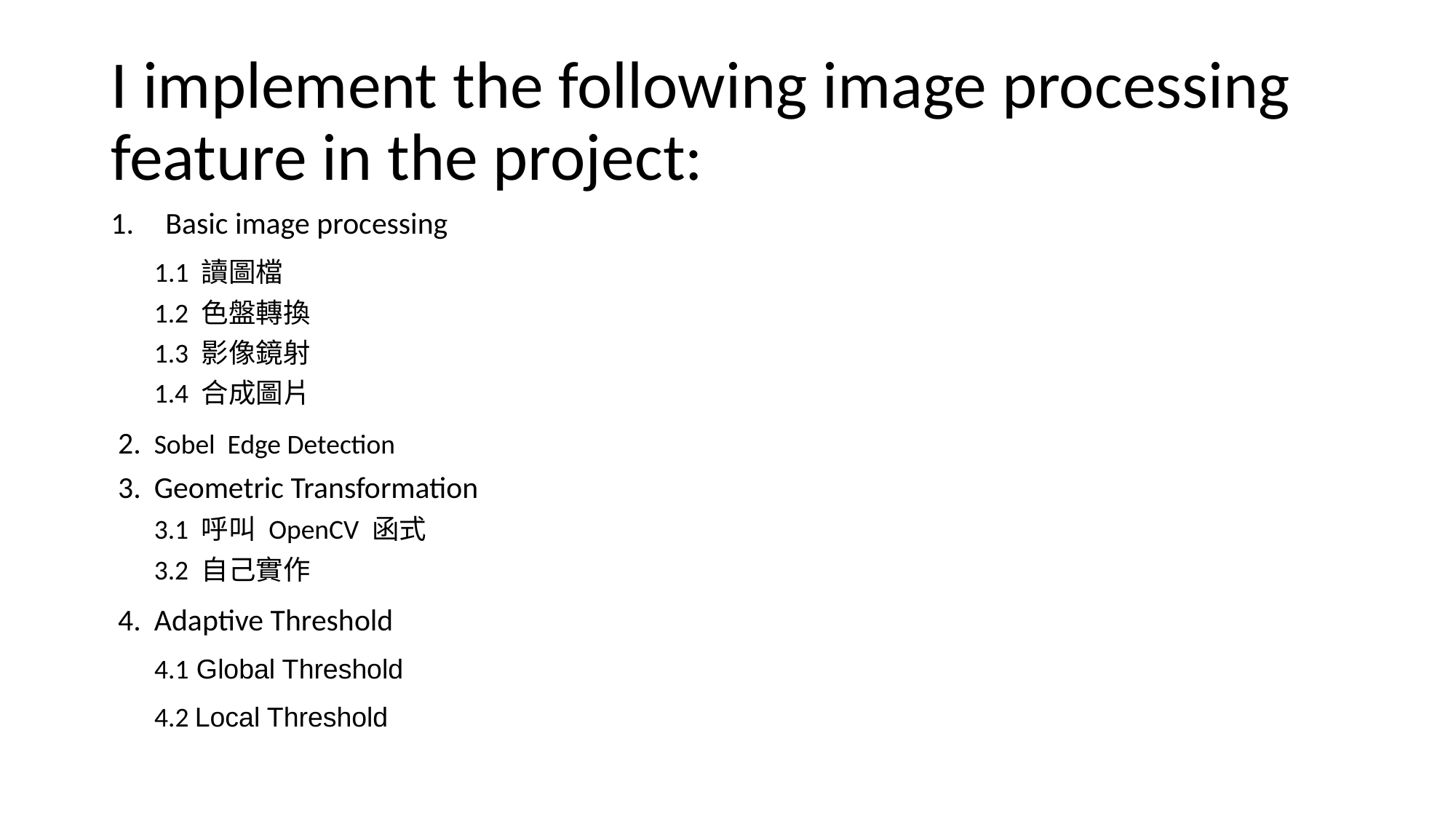

# I implement the following image processing feature in the project:
Basic image processing
       1.1 讀圖檔
	1.2 色盤轉換
	1.3 影像鏡射
	1.4 合成圖片
 2. 	Sobel  Edge Detection
 3. 	Geometric Transformation
	3.1 呼叫 OpenCV 函式
	3.2 自己實作
 4. 	Adaptive Threshold
       4.1 Global Threshold
       4.2 Local Threshold